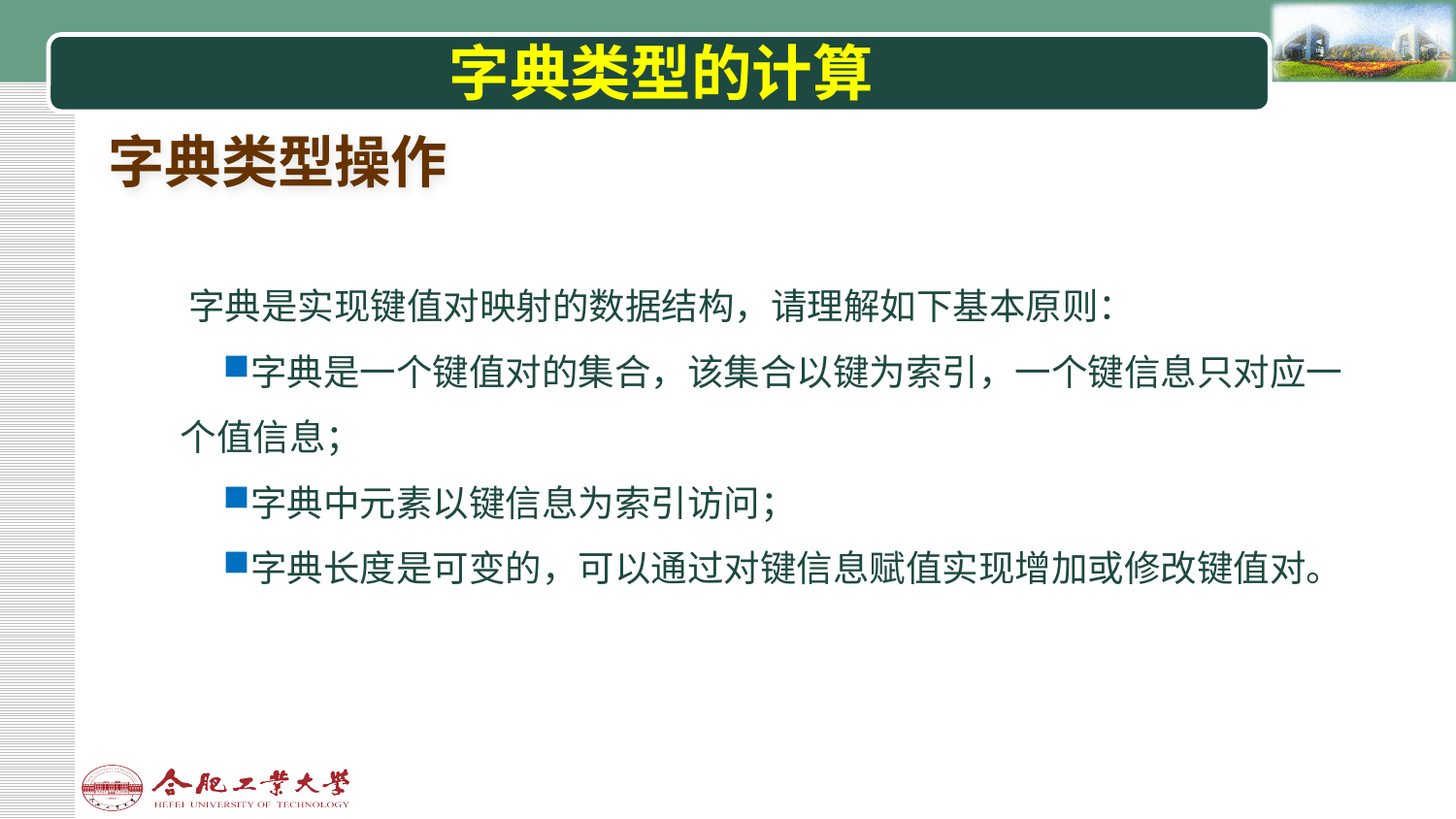

# 字典类型的计算
字典类型操作
字典是实现键值对映射的数据结构，请理解如下基本原则：
字典是一个键值对的集合，该集合以键为索引，一个键信息只对应一个值信息；
字典中元素以键信息为索引访问；
字典长度是可变的，可以通过对键信息赋值实现增加或修改键值对。